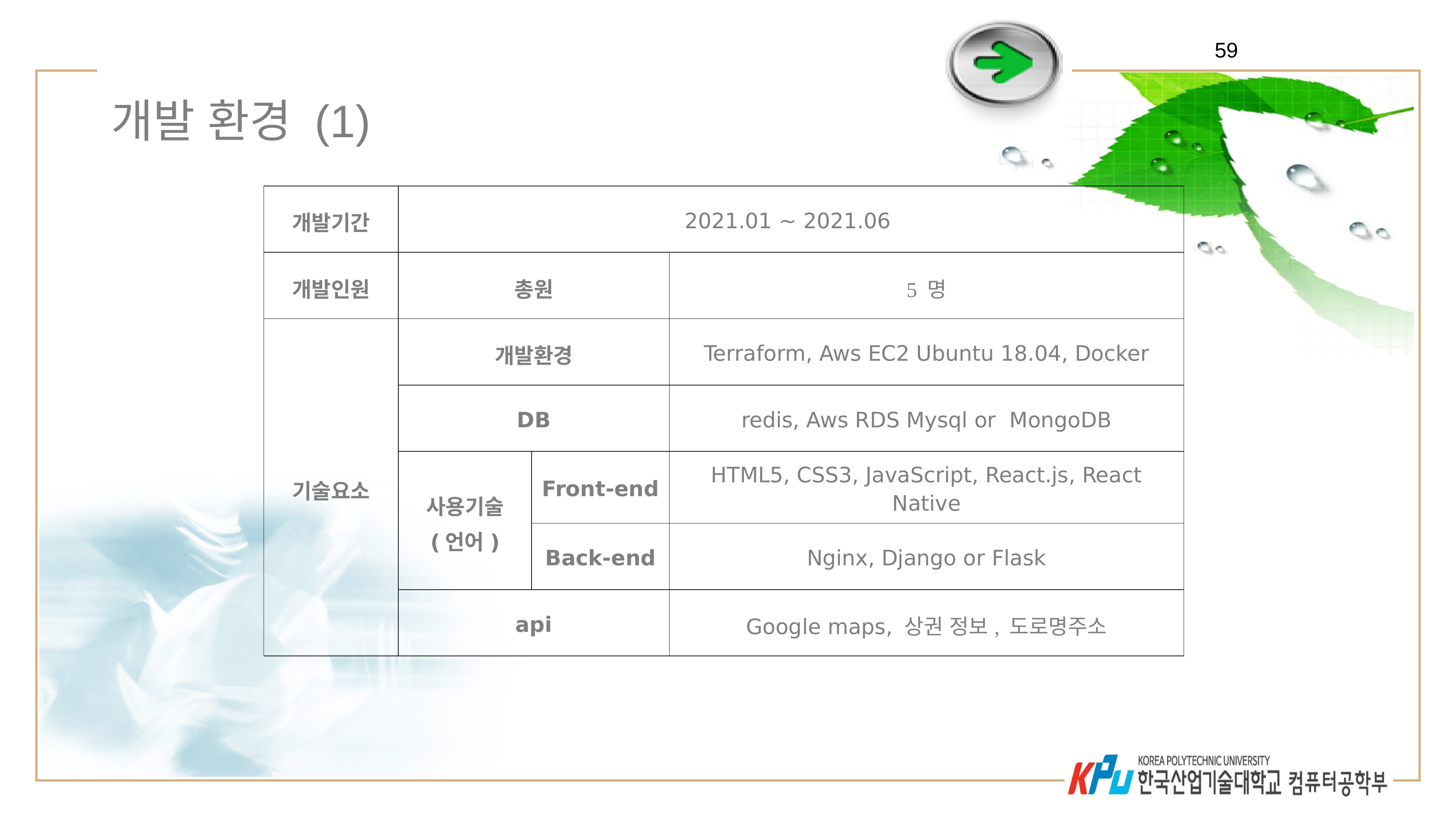

59
# 개발 환경 (1)
| 개발기간 | 2021.01 ~ 2021.06 |  |  |
| --- | --- | --- | --- |
| 개발인원 | 총원 |  | 5 명 |
| 기술요소 | 개발환경 |  | Terraform, Aws EC2 Ubuntu 18.04, Docker |
|  | DB |  | redis, Aws RDS Mysql or MongoDB |
|  | 사용기술 (언어) | Front-end | HTML5, CSS3, JavaScript, React.js, React Native |
|  |  | Back-end | Nginx, Django or Flask |
|  | api |  | Google maps, 상권 정보, 도로명주소 |